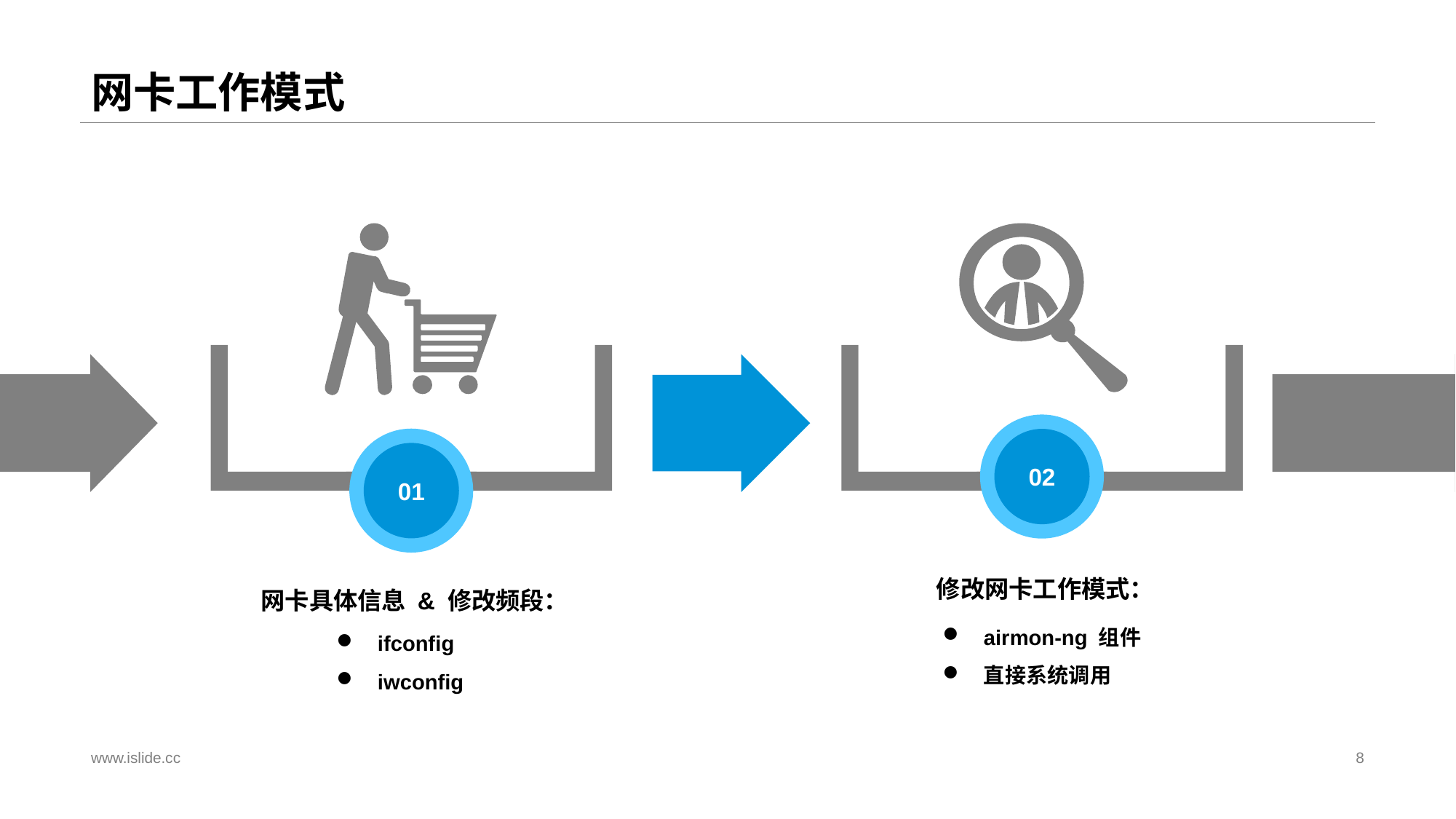

# 网卡工作模式

02

01
修改网卡工作模式：
网卡具体信息 & 修改频段：
airmon-ng 组件
直接系统调用
ifconfig
iwconfig
www.islide.cc
8